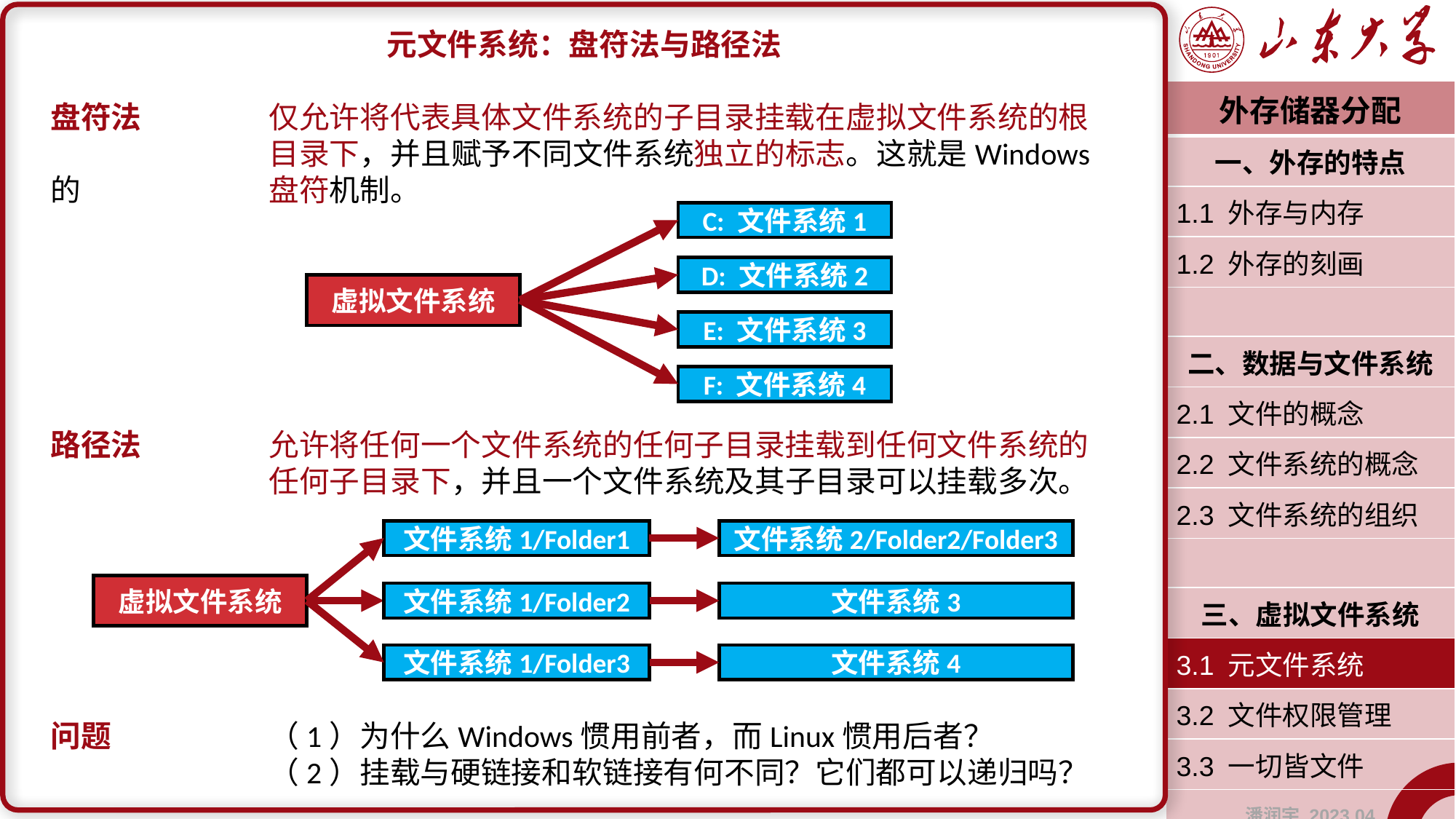

元文件系统：盘符法与路径法

盘符法		仅允许将代表具体文件系统的子目录挂载在虚拟文件系统的根		目录下，并且赋予不同文件系统独立的标志。这就是Windows的		盘符机制。

路径法		允许将任何一个文件系统的任何子目录挂载到任何文件系统的		任何子目录下，并且一个文件系统及其子目录可以挂载多次。

问题		（1）为什么Windows惯用前者，而Linux惯用后者？
		（2）挂载与硬链接和软链接有何不同？它们都可以递归吗？
| 外存储器分配 |
| --- |
| 一、外存的特点 |
| 1.1 外存与内存 |
| 1.2 外存的刻画 |
|  |
| 二、数据与文件系统 |
| 2.1 文件的概念 |
| 2.2 文件系统的概念 |
| 2.3 文件系统的组织 |
|  |
| 三、虚拟文件系统 |
| 3.1 元文件系统 |
| 3.2 文件权限管理 |
| 3.3 一切皆文件 |
| 潘润宇 2023.04 |
C: 文件系统1
D: 文件系统2
虚拟文件系统
E: 文件系统3
F: 文件系统4
文件系统1/Folder1
文件系统2/Folder2/Folder3
虚拟文件系统
文件系统1/Folder2
文件系统3
文件系统1/Folder3
文件系统4